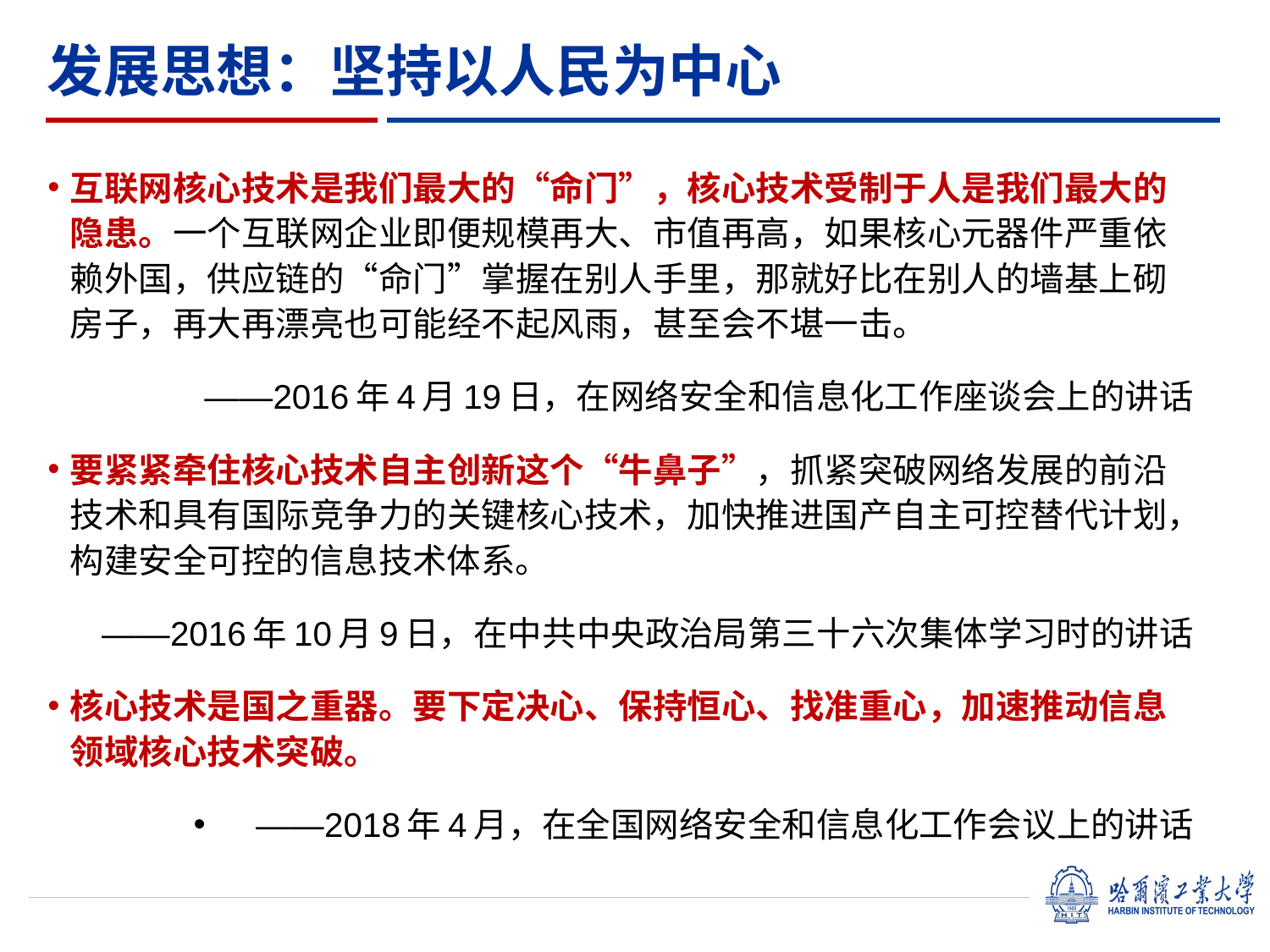

发展思想：坚持以人民为中心
互联网核心技术是我们最大的“命门”，核心技术受制于人是我们最大的隐患。一个互联网企业即便规模再大、市值再高，如果核心元器件严重依赖外国，供应链的“命门”掌握在别人手里，那就好比在别人的墙基上砌房子，再大再漂亮也可能经不起风雨，甚至会不堪一击。
——2016年4月19日，在网络安全和信息化工作座谈会上的讲话
要紧紧牵住核心技术自主创新这个“牛鼻子”，抓紧突破网络发展的前沿技术和具有国际竞争力的关键核心技术，加快推进国产自主可控替代计划，构建安全可控的信息技术体系。
——2016年10月9日，在中共中央政治局第三十六次集体学习时的讲话
核心技术是国之重器。要下定决心、保持恒心、找准重心，加速推动信息领域核心技术突破。
——2018年4月，在全国网络安全和信息化工作会议上的讲话